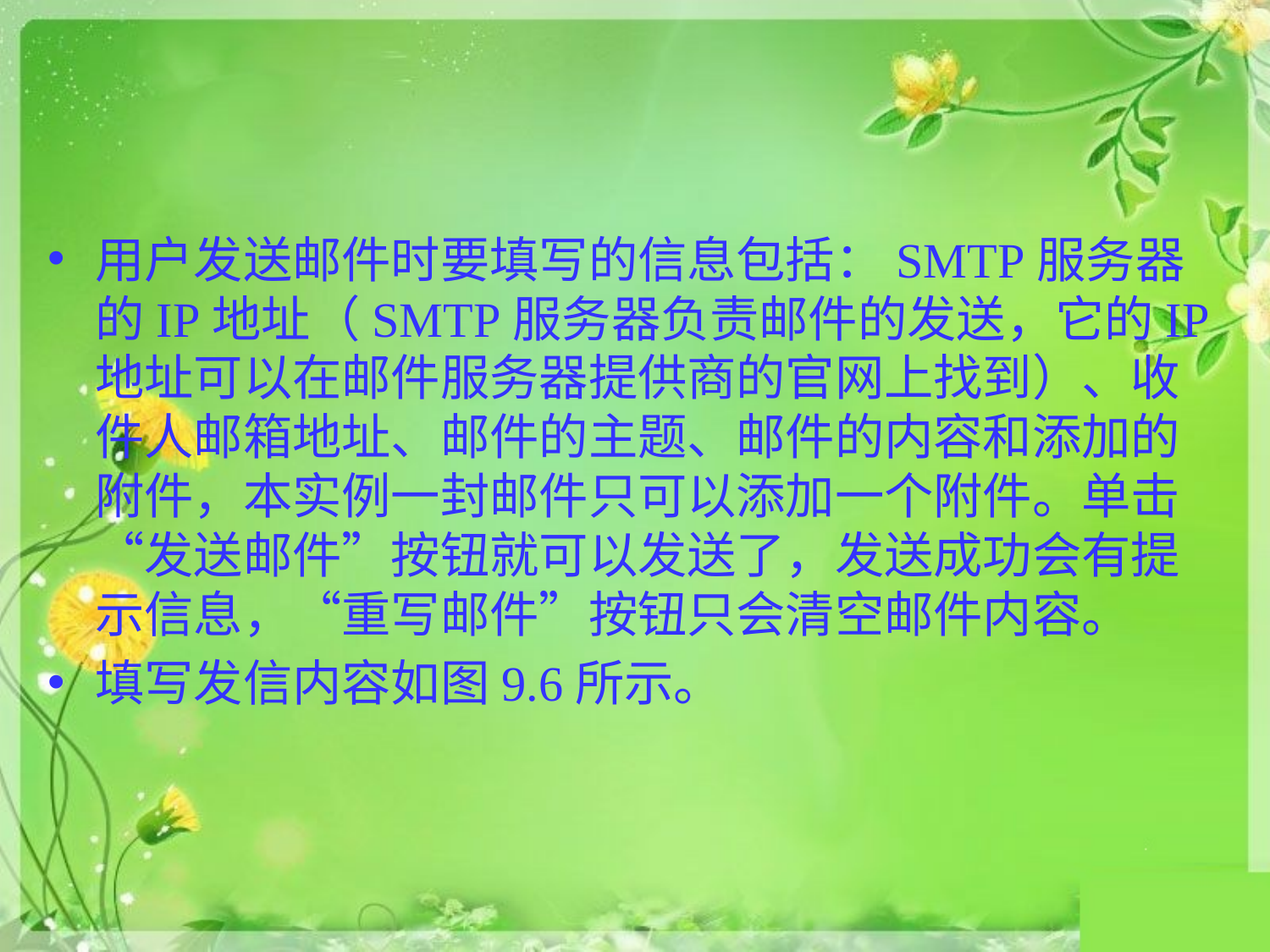

#
用户发送邮件时要填写的信息包括：SMTP服务器的IP地址（SMTP服务器负责邮件的发送，它的IP地址可以在邮件服务器提供商的官网上找到）、收件人邮箱地址、邮件的主题、邮件的内容和添加的附件，本实例一封邮件只可以添加一个附件。单击“发送邮件”按钮就可以发送了，发送成功会有提示信息，“重写邮件”按钮只会清空邮件内容。
填写发信内容如图9.6所示。